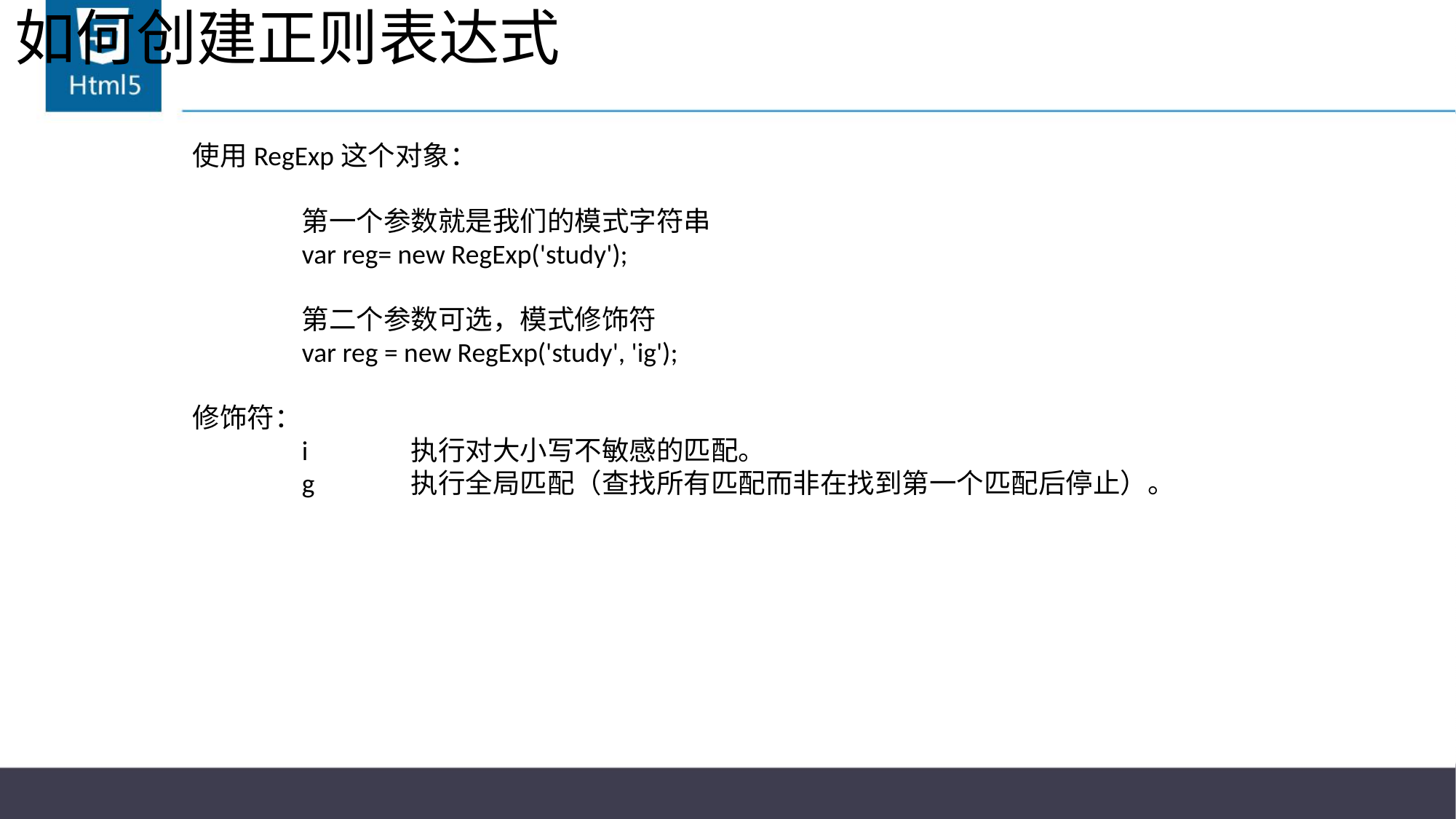

# 如何创建正则表达式
使用RegExp这个对象：

	第一个参数就是我们的模式字符串
	var reg= new RegExp('study');

	第二个参数可选，模式修饰符
	var reg = new RegExp('study', 'ig');

修饰符：
	i	执行对大小写不敏感的匹配。
	g	执行全局匹配（查找所有匹配而非在找到第一个匹配后停止）。